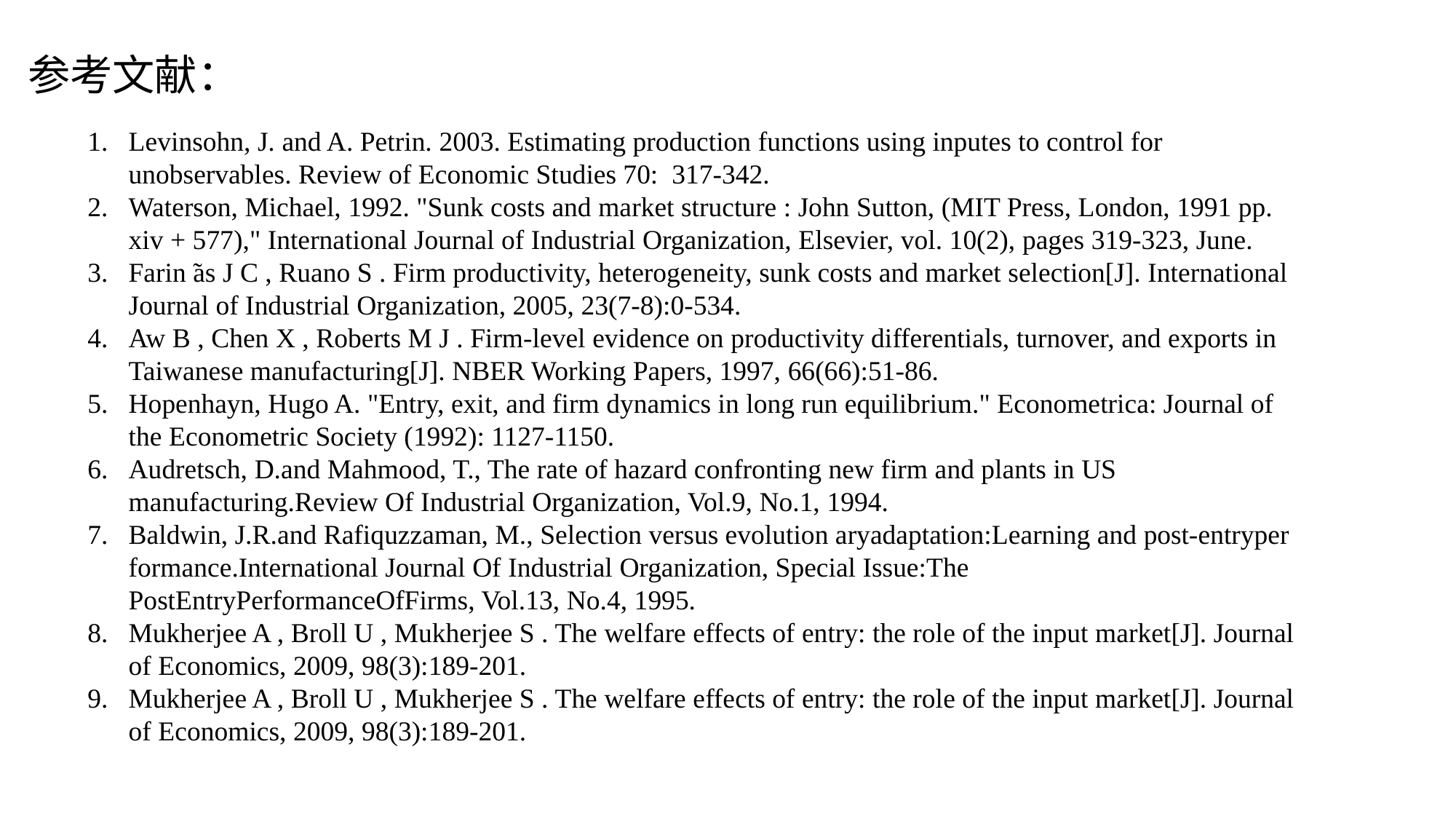

参考文献：
Levinsohn, J. and A. Petrin. 2003. Estimating production functions using inputes to control for unobservables. Review of Economic Studies 70:  317-342.
Waterson, Michael, 1992. "Sunk costs and market structure : John Sutton, (MIT Press, London, 1991 pp. xiv + 577)," International Journal of Industrial Organization, Elsevier, vol. 10(2), pages 319-323, June.
Farin ̃as J C , Ruano S . Firm productivity, heterogeneity, sunk costs and market selection[J]. International Journal of Industrial Organization, 2005, 23(7-8):0-534.
Aw B , Chen X , Roberts M J . Firm-level evidence on productivity differentials, turnover, and exports in Taiwanese manufacturing[J]. NBER Working Papers, 1997, 66(66):51-86.
Hopenhayn, Hugo A. "Entry, exit, and firm dynamics in long run equilibrium." Econometrica: Journal of the Econometric Society (1992): 1127-1150.
Audretsch, D.and Mahmood, T., The rate of hazard confronting new firm and plants in US manufacturing.Review Of Industrial Organization, Vol.9, No.1, 1994.
Baldwin, J.R.and Rafiquzzaman, M., Selection versus evolution aryadaptation:Learning and post-entryper formance.International Journal Of Industrial Organization, Special Issue:The PostEntryPerformanceOfFirms, Vol.13, No.4, 1995.
Mukherjee A , Broll U , Mukherjee S . The welfare effects of entry: the role of the input market[J]. Journal of Economics, 2009, 98(3):189-201.
Mukherjee A , Broll U , Mukherjee S . The welfare effects of entry: the role of the input market[J]. Journal of Economics, 2009, 98(3):189-201.